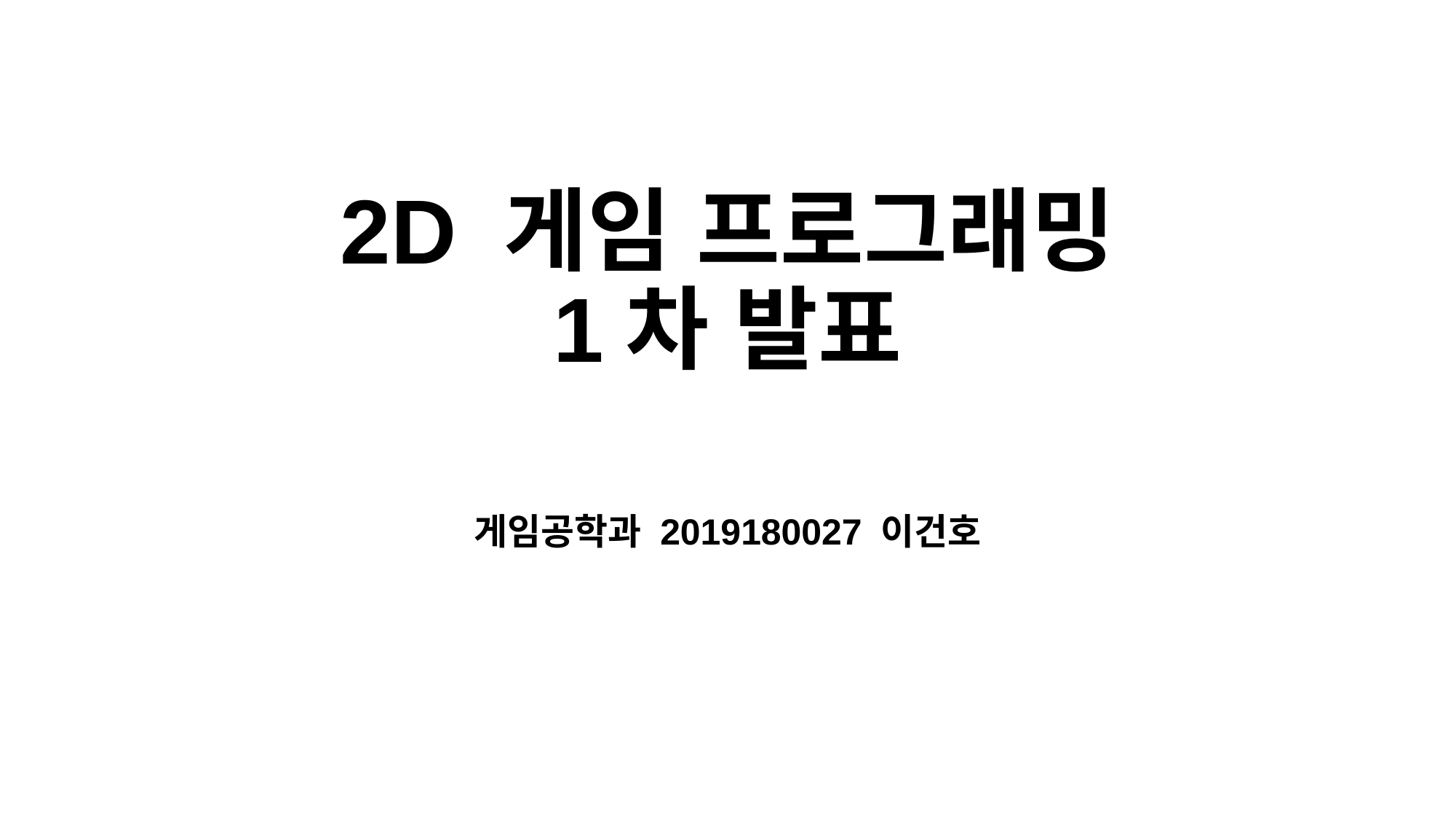

# 2D 게임 프로그래밍 1차 발표
게임공학과 2019180027 이건호